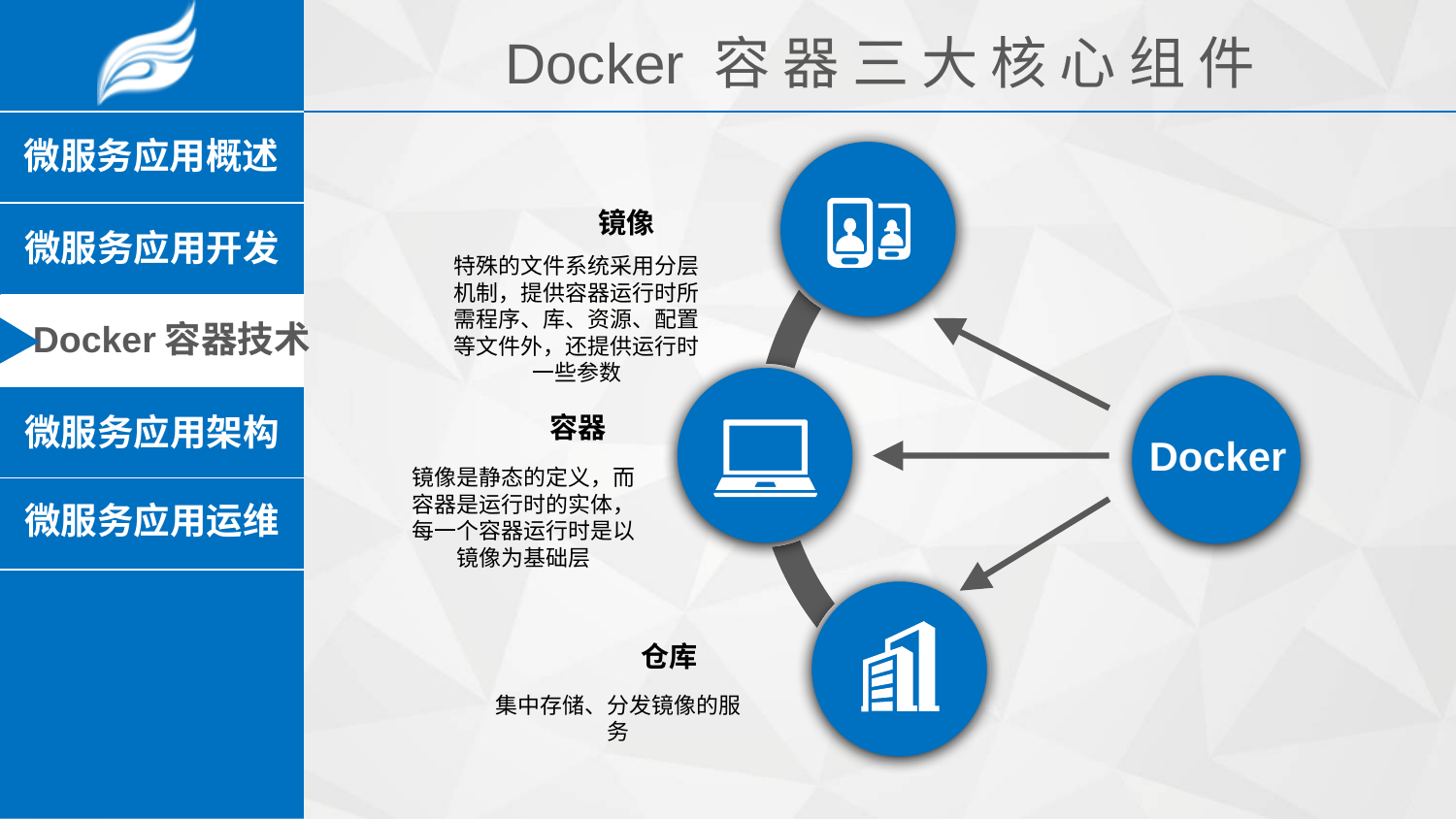

Docker 容 器 三 大 核 心 组 件

镜像
特殊的文件系统采用分层机制，提供容器运行时所需程序、库、资源、配置等文件外，还提供运行时一些参数

容器
Docker

镜像是静态的定义，而容器是运行时的实体，每一个容器运行时是以镜像为基础层

仓库
集中存储、分发镜像的服务